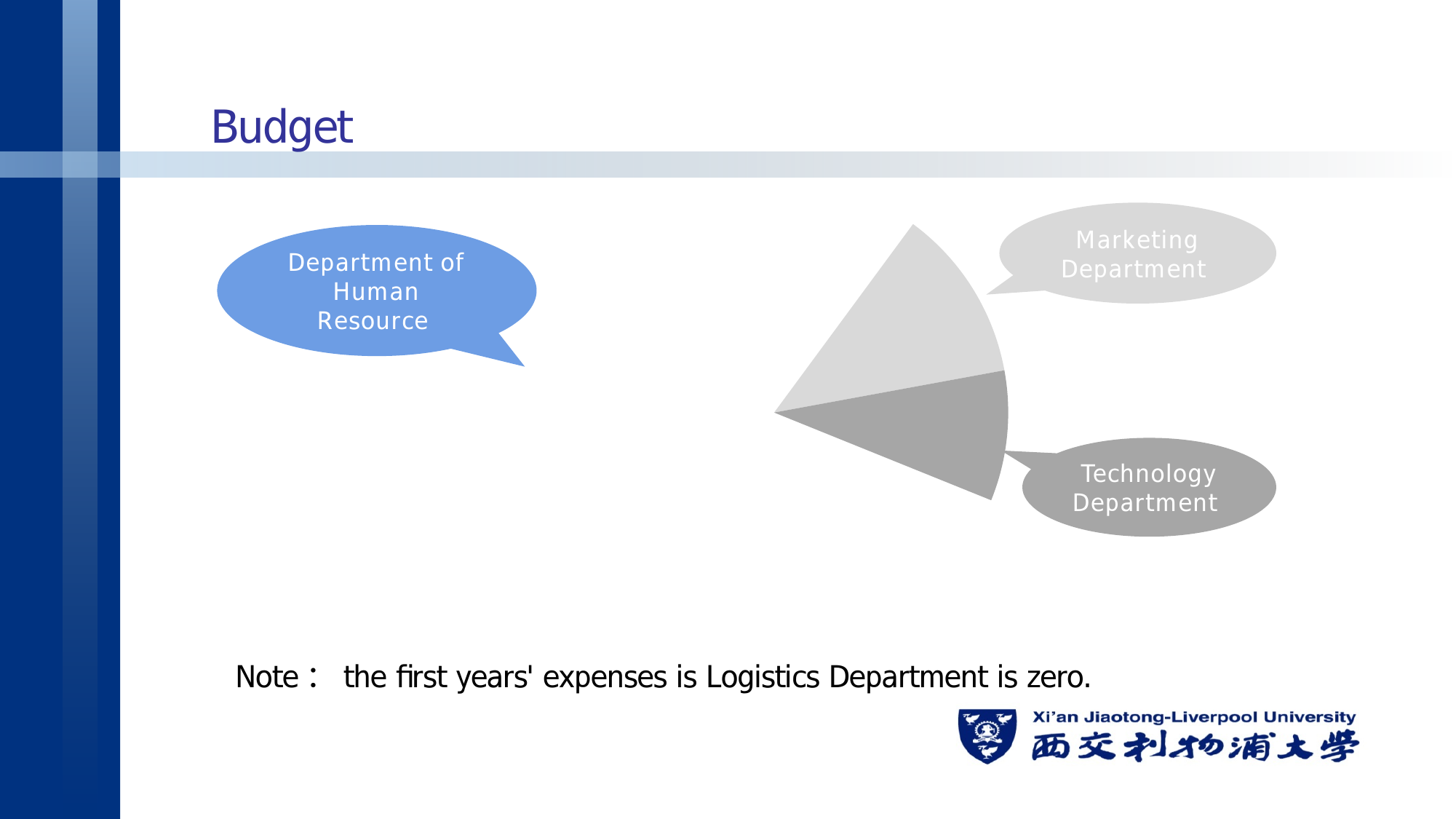

# Budget

### Chart

| Category | 辅助 | 占比 |
|---|---|---|
| A | 79.0 | 79.0 |
| B | 12.0 | 12.0 |
| C | 9.0 | 9.0 |
|  | None | None |
Marketing Department
Department of Human Resource
Technology Department
Note：the first years' expenses is Logistics Department is zero.